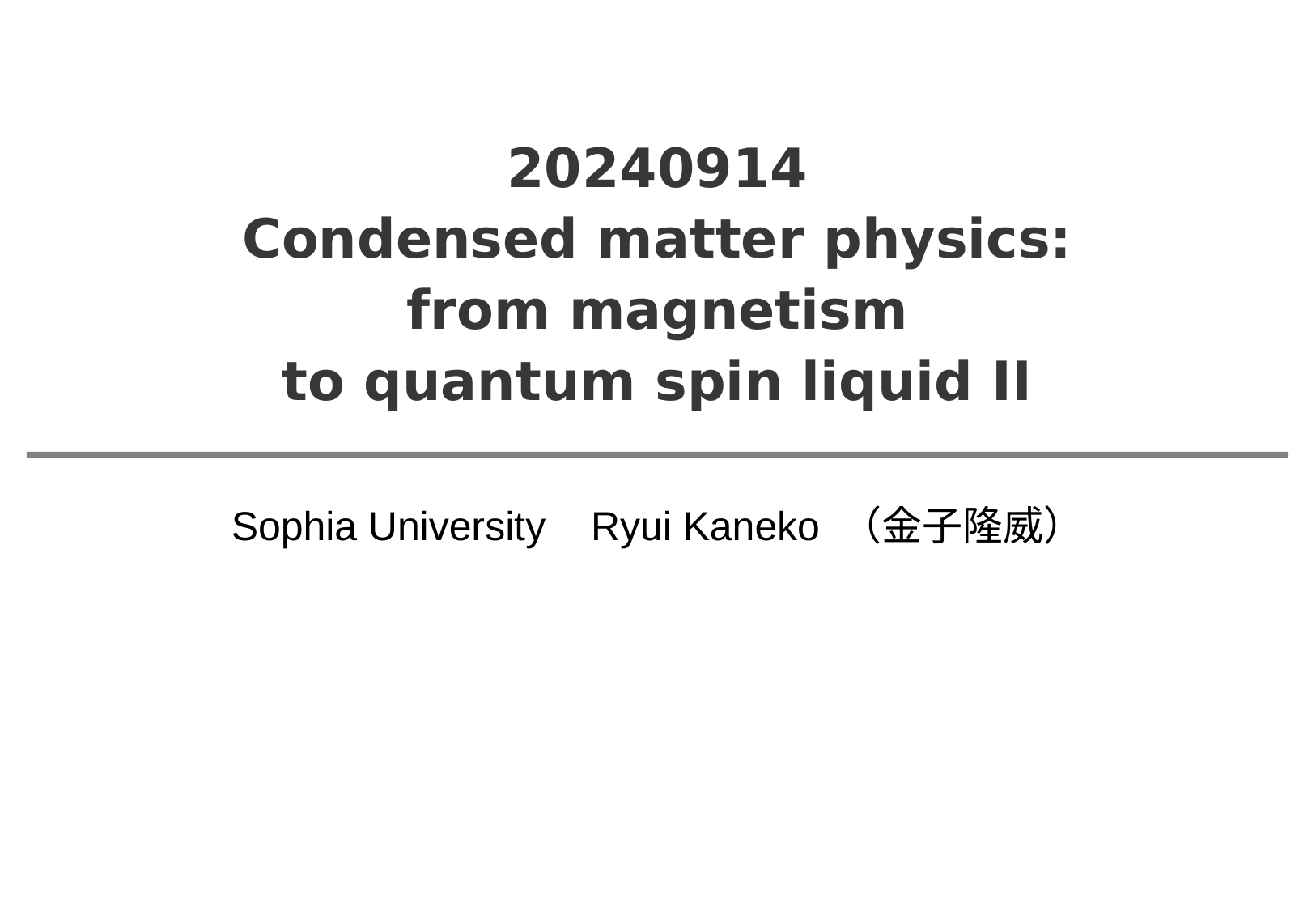

# 20240914 Condensed matter physics: from magnetism to quantum spin liquid II
Sophia University    Ryui Kaneko （金子隆威）